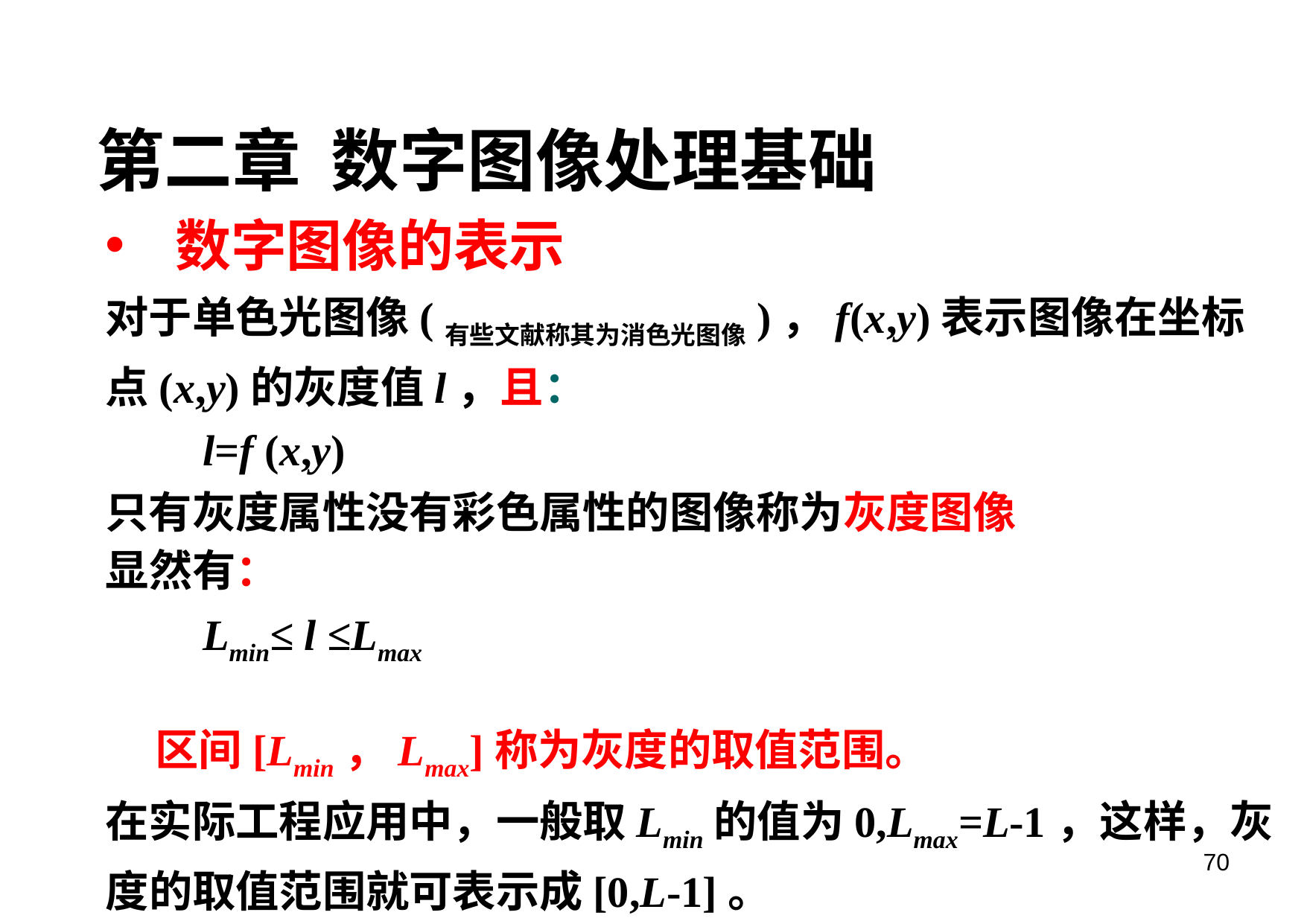

第二章  数字图像处理基础
数字图像的表示
对于单色光图像(有些文献称其为消色光图像)，f(x,y)表示图像在坐标点(x,y)的灰度值l，且：
         l=f (x,y)
只有灰度属性没有彩色属性的图像称为灰度图像
显然有：
         Lmin≤ l ≤Lmax

    区间[Lmin，Lmax]称为灰度的取值范围。
在实际工程应用中，一般取Lmin的值为0,Lmax=L-1，这样，灰度的取值范围就可表示成[0,L-1]。
70